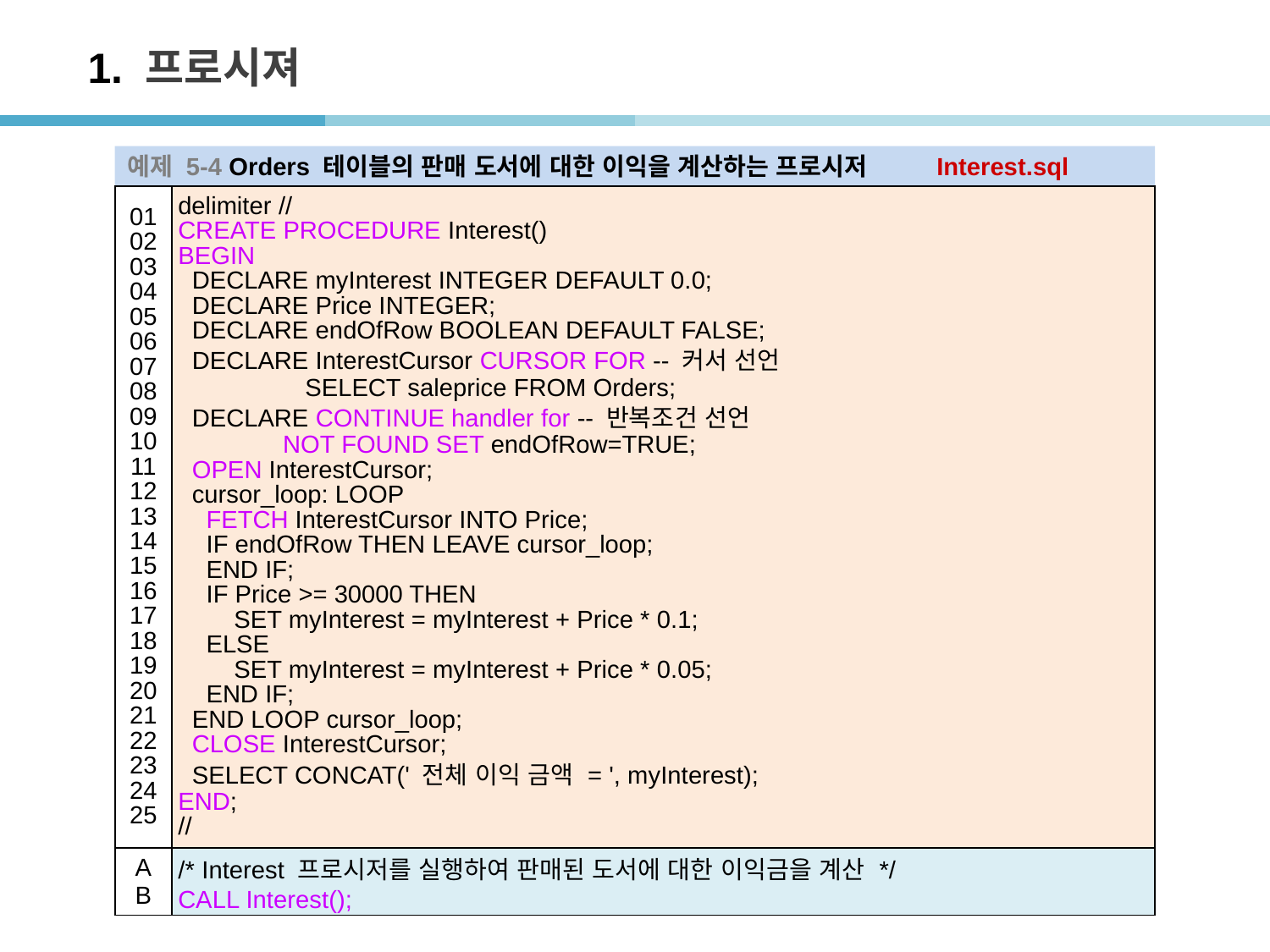

# 1. 프로시져
예제 5-4 Orders 테이블의 판매 도서에 대한 이익을 계산하는 프로시저         Interest.sql
| 01 02 03 04 05 06 07 08 09 10 11 12 13 14 15 16 17 18 19 20 21 22 23 24 25 | delimiter // CREATE PROCEDURE Interest() BEGIN DECLARE myInterest INTEGER DEFAULT 0.0; DECLARE Price INTEGER; DECLARE endOfRow BOOLEAN DEFAULT FALSE; DECLARE InterestCursor CURSOR FOR -- 커서 선언 SELECT saleprice FROM Orders; DECLARE CONTINUE handler for -- 반복조건 선언 NOT FOUND SET endOfRow=TRUE; OPEN InterestCursor; cursor\_loop: LOOP FETCH InterestCursor INTO Price; IF endOfRow THEN LEAVE cursor\_loop; END IF; IF Price >= 30000 THEN SET myInterest = myInterest + Price \* 0.1; ELSE SET myInterest = myInterest + Price \* 0.05; END IF; END LOOP cursor\_loop; CLOSE InterestCursor; SELECT CONCAT(' 전체 이익 금액 = ', myInterest); END; // |
| --- | --- |
| A B | /\* Interest 프로시저를 실행하여 판매된 도서에 대한 이익금을 계산 \*/ CALL Interest(); |